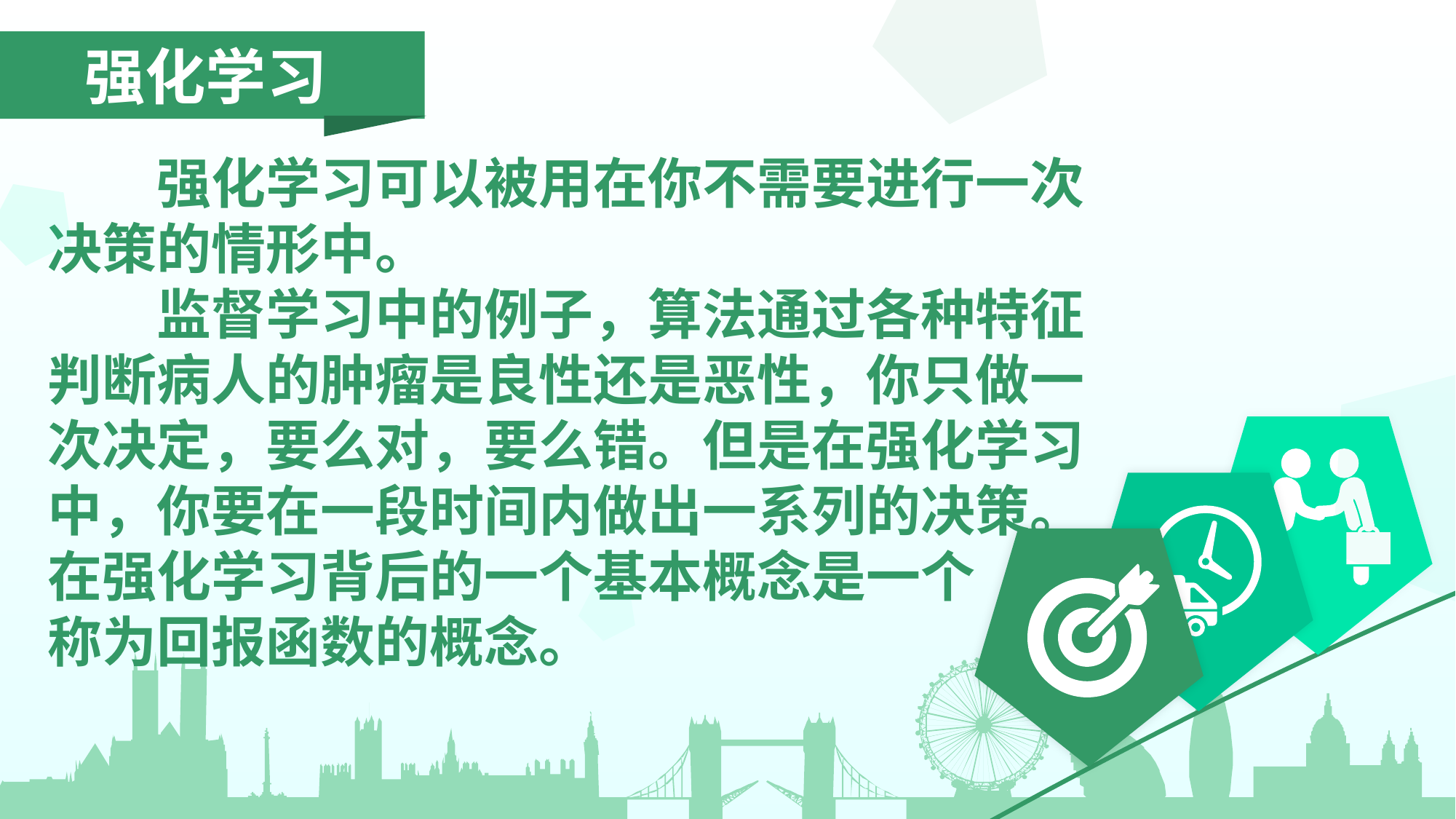

强化学习

	强化学习可以被用在你不需要进行一次
决策的情形中。
	监督学习中的例子，算法通过各种特征判断病人的肿瘤是良性还是恶性，你只做一次决定，要么对，要么错。但是在强化学习中，你要在一段时间内做出一系列的决策。
在强化学习背后的一个基本概念是一个
称为回报函数的概念。